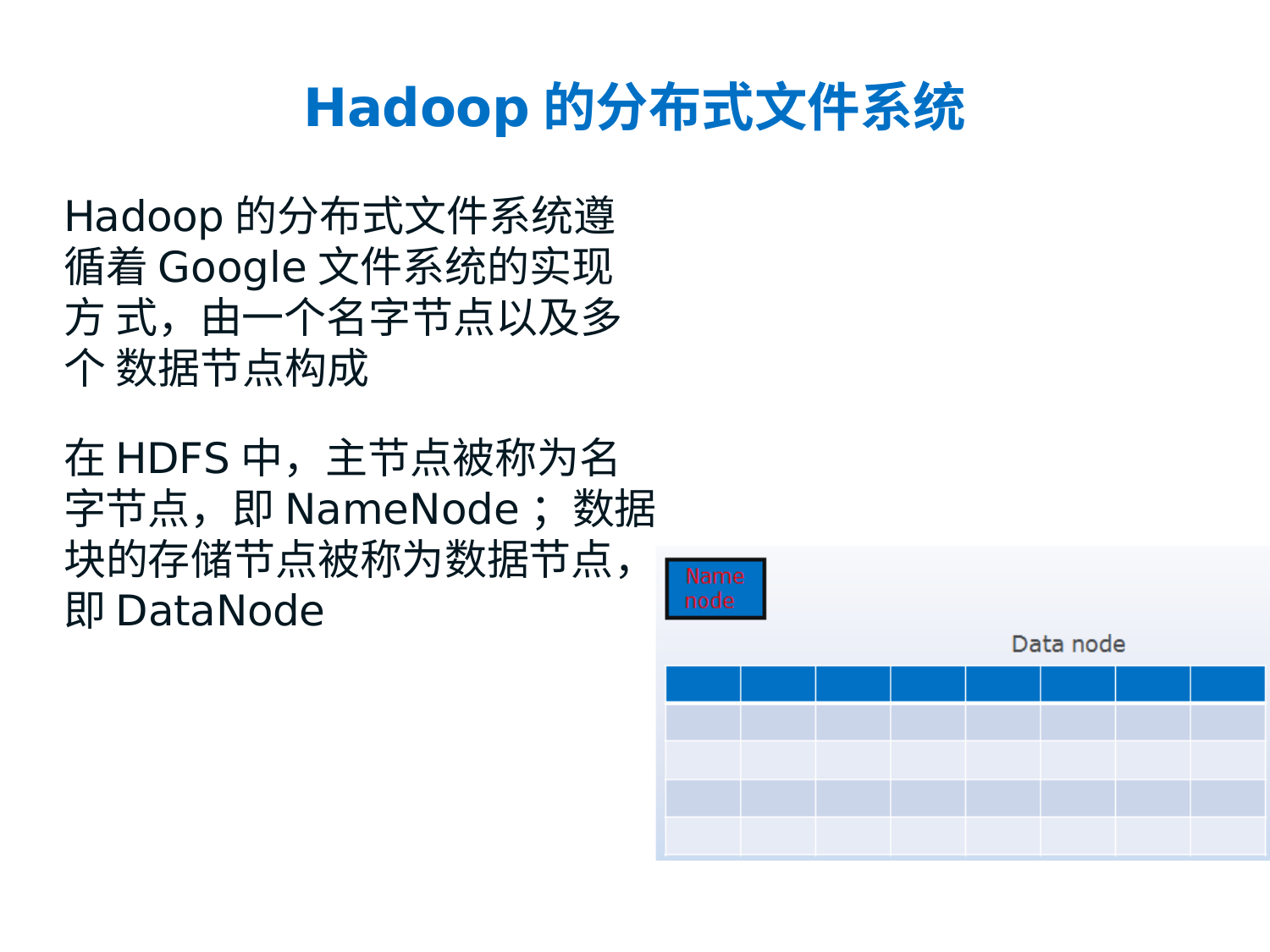

# Hadoop的分布式文件系统
Hadoop的分布式文件系统遵 循着Google文件系统的实现方 式，由一个名字节点以及多个 数据节点构成

在HDFS中，主节点被称为名 字节点，即NameNode；数据 块的存储节点被称为数据节点， 即DataNode